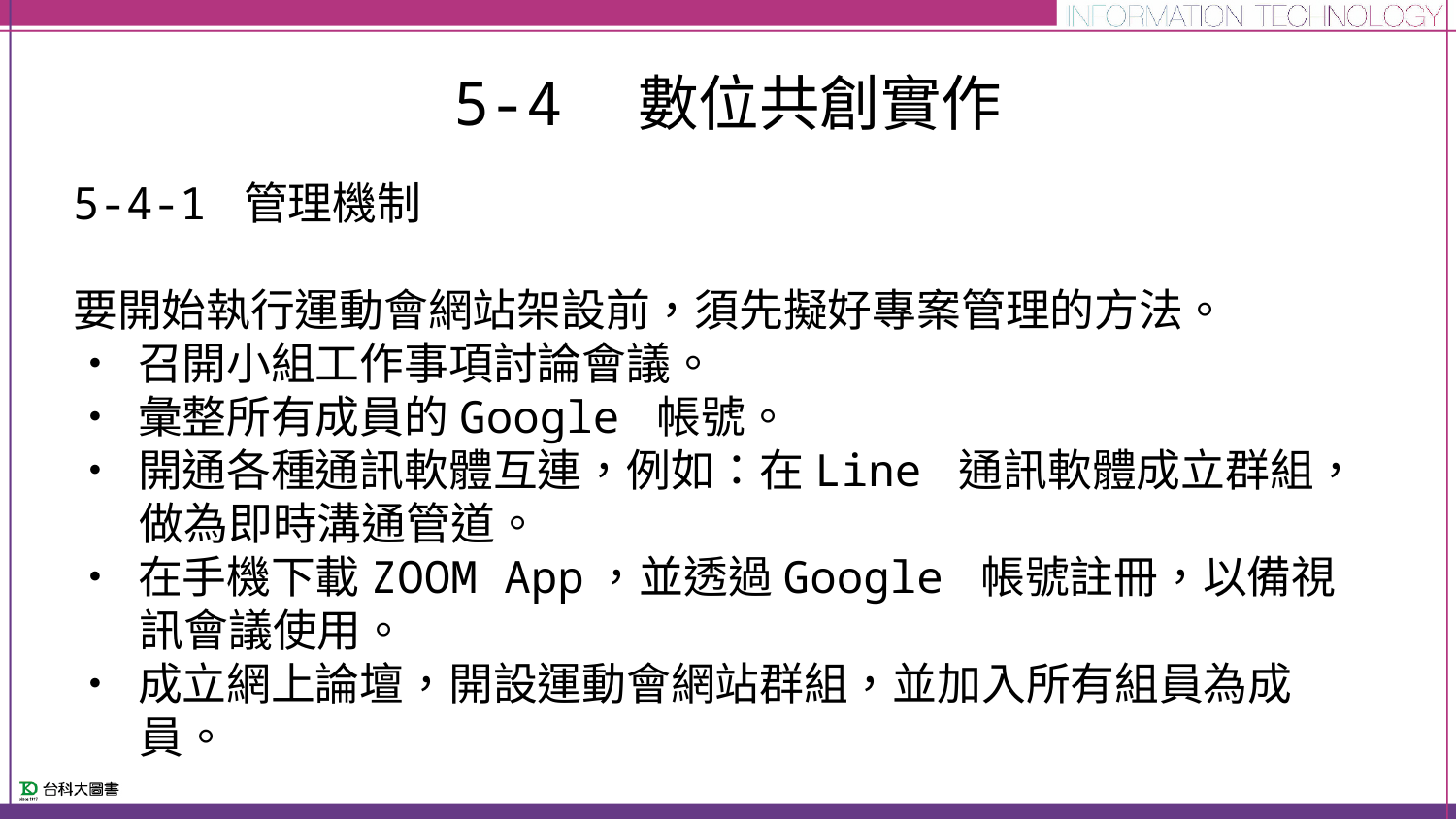

# 5-4　數位共創實作
5-4-1 管理機制

要開始執行運動會網站架設前，須先擬好專案管理的方法。
• 召開小組工作事項討論會議。
• 彙整所有成員的Google 帳號。
• 開通各種通訊軟體互連，例如：在Line 通訊軟體成立群組，做為即時溝通管道。
• 在手機下載ZOOM App，並透過Google 帳號註冊，以備視訊會議使用。
• 成立網上論壇，開設運動會網站群組，並加入所有組員為成員。